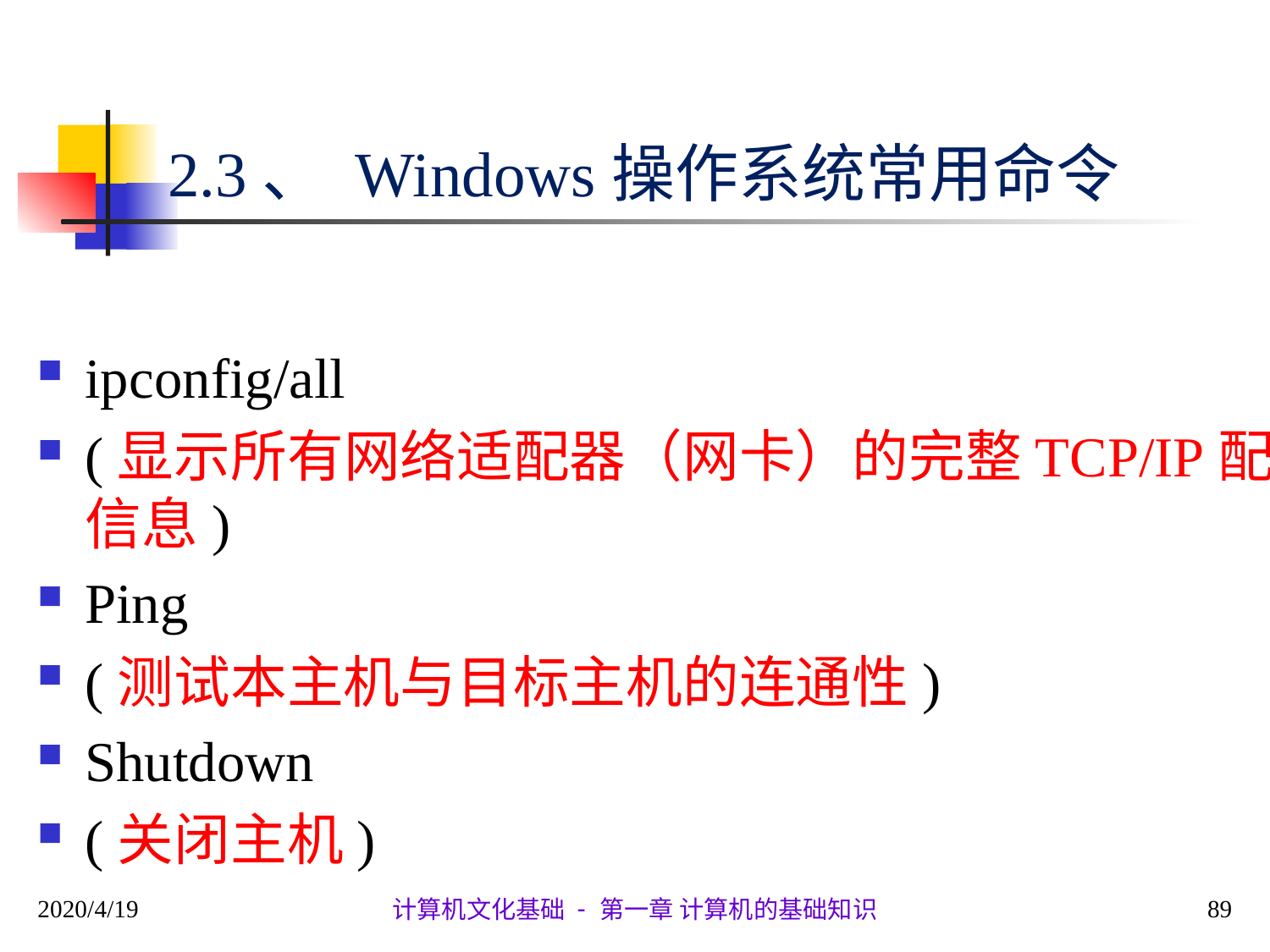

计算机文化基础 - 第一章 计算机的基础知识
# 2.3、 Windows操作系统常用命令

ipconfig/all
(显示所有网络适配器（网卡）的完整TCP/IP配置信息)
Ping
(测试本主机与目标主机的连通性)
Shutdown
(关闭主机)

2020/4/19
89